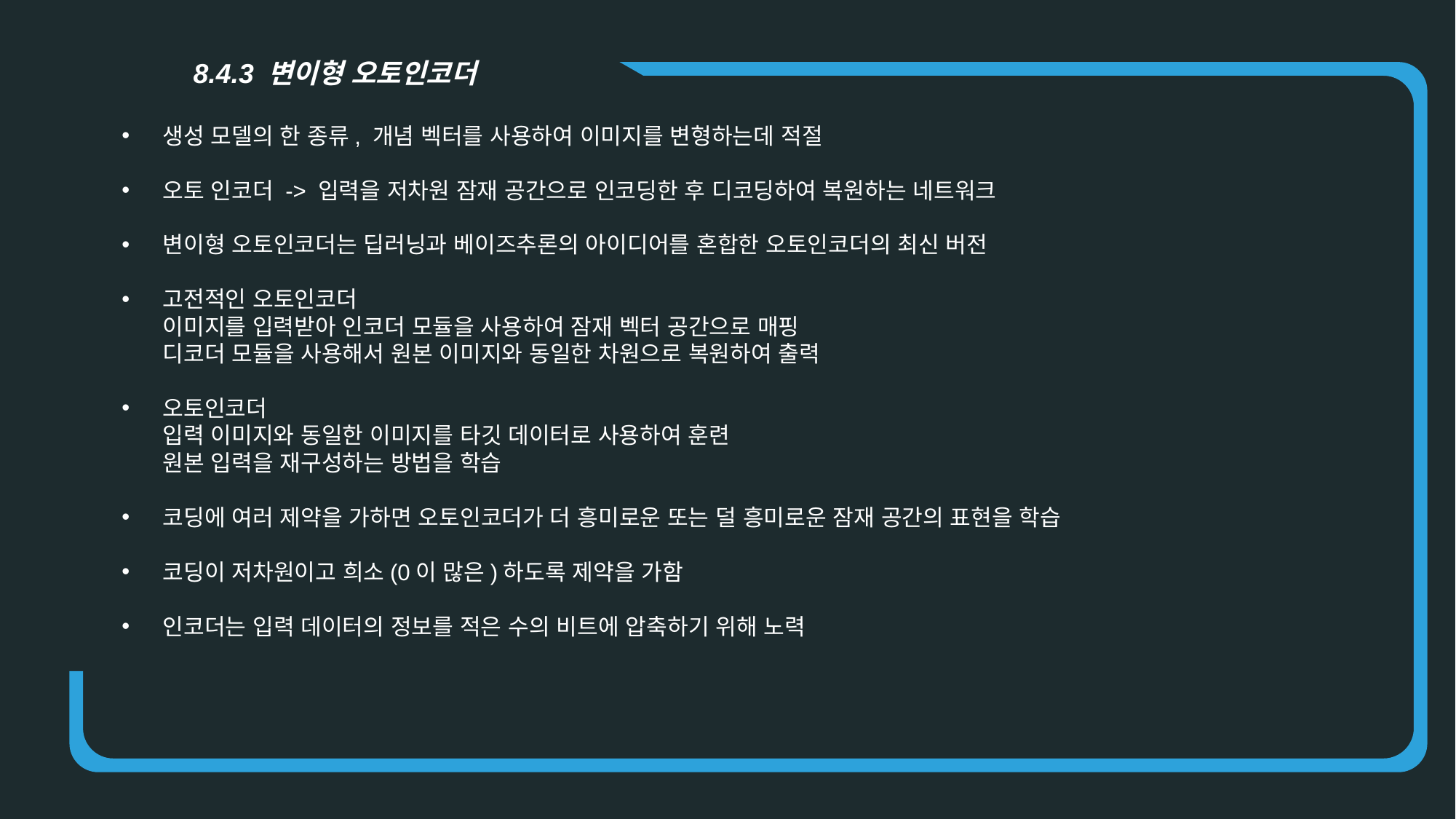

8.4.3 변이형 오토인코더

생성 모델의 한 종류, 개념 벡터를 사용하여 이미지를 변형하는데 적절

오토 인코더 -> 입력을 저차원 잠재 공간으로 인코딩한 후 디코딩하여 복원하는 네트워크

변이형 오토인코더는 딥러닝과 베이즈추론의 아이디어를 혼합한 오토인코더의 최신 버전

고전적인 오토인코더
이미지를 입력받아 인코더 모듈을 사용하여 잠재 벡터 공간으로 매핑
디코더 모듈을 사용해서 원본 이미지와 동일한 차원으로 복원하여 출력

오토인코더
입력 이미지와 동일한 이미지를 타깃 데이터로 사용하여 훈련
원본 입력을 재구성하는 방법을 학습

코딩에 여러 제약을 가하면 오토인코더가 더 흥미로운 또는 덜 흥미로운 잠재 공간의 표현을 학습

코딩이 저차원이고 희소(0이 많은)하도록 제약을 가함

인코더는 입력 데이터의 정보를 적은 수의 비트에 압축하기 위해 노력